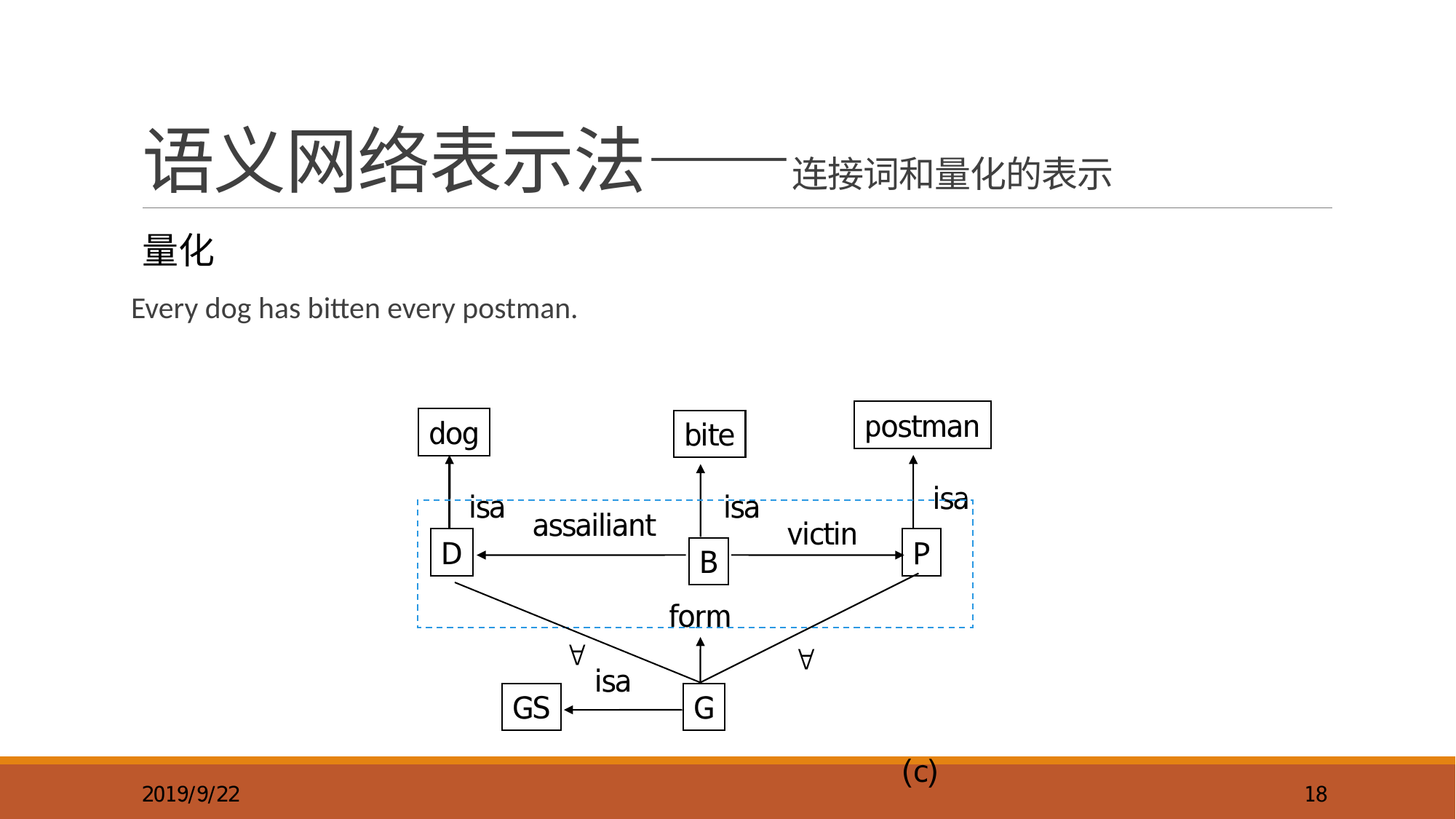

18
# 语义网络表示法——连接词和量化的表示
量化
Every dog has bitten every postman.
postman
dog
bite

isa
isa
isa

assailiant
victin
D
P
B

form
∀

isa
GS
G

(c)
∀
2019/9/22